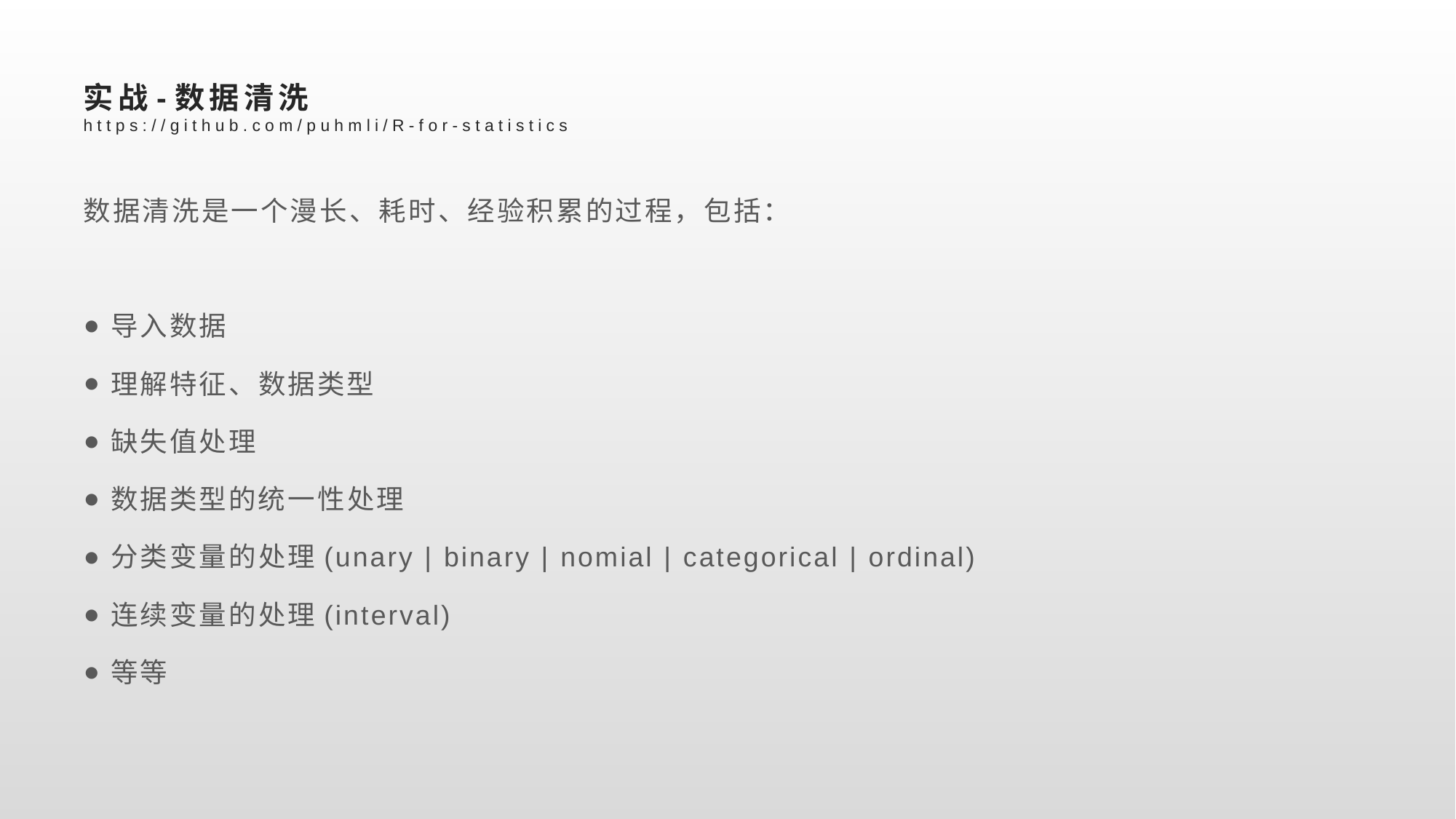

# 实战-数据清洗 https://github.com/puhmli/R-for-statistics
数据清洗是一个漫长、耗时、经验积累的过程，包括：

导入数据
理解特征、数据类型
缺失值处理
数据类型的统一性处理
分类变量的处理(unary | binary | nomial | categorical | ordinal)
连续变量的处理(interval)
等等